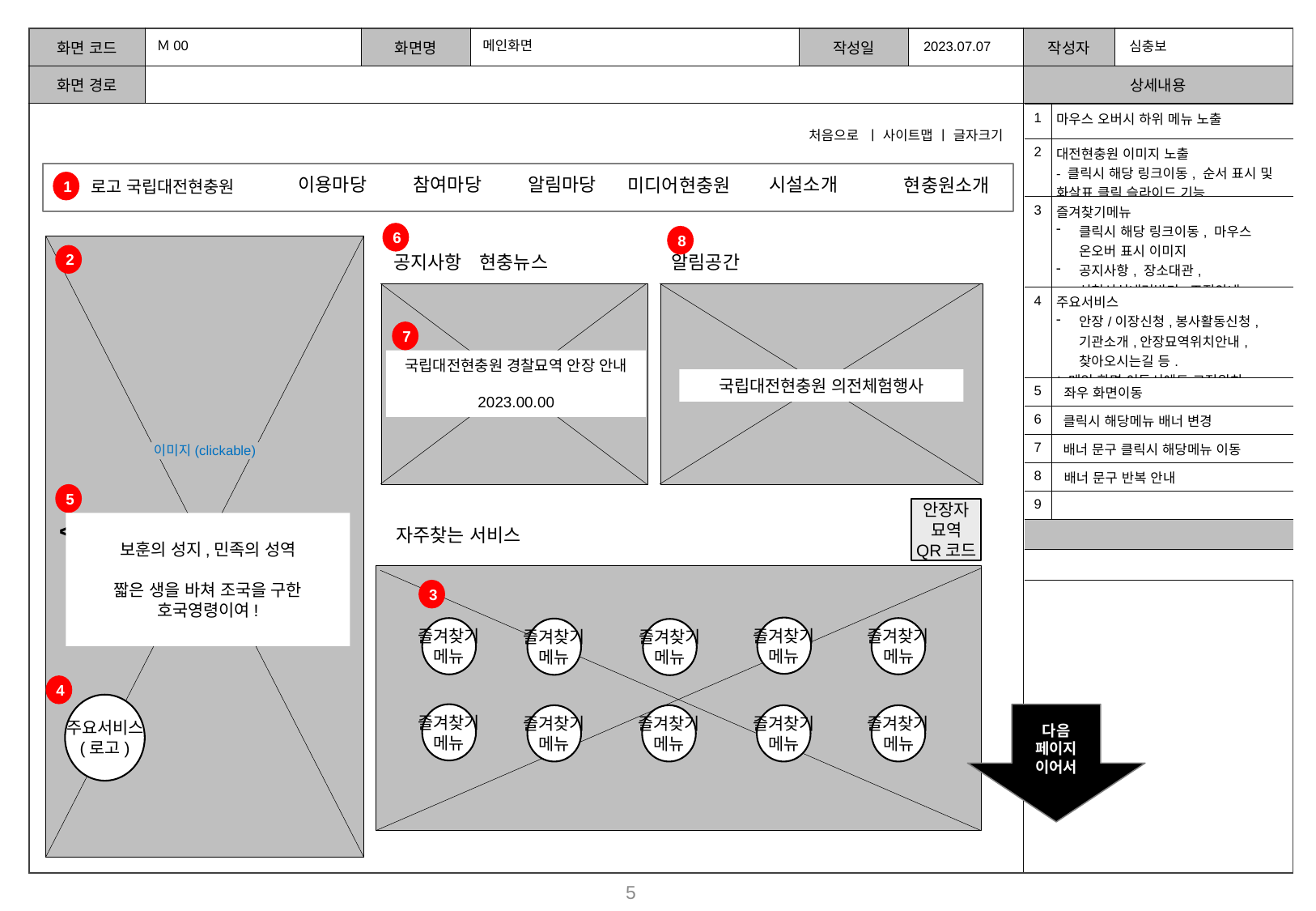

Ｍ00
메인화면
2023.07.07
심충보
| 1 | 마우스 오버시 하위 메뉴 노출 |
| --- | --- |
| 2 | 대전현충원 이미지 노출 - 클릭시 해당 링크이동, 순서 표시 및 화살표 클릭 슬라이드 기능 |
| 3 | 즐겨찾기메뉴 클릭시 해당 링크이동, 마우스 온오버 표시 이미지 공지사항, 장소대관,신청서식내려받기,조직안내 |
| 4 | 주요서비스 안장/이장신청,봉사활동신청,기관소개,안장묘역위치안내,찾아오시는길 등. \* 메인 화면 이동시에도 고정위치 |
| 5 | 좌우 화면이동 |
| 6 | 클릭시 해당메뉴 배너 변경 |
| 7 | 배너 문구 클릭시 해당메뉴 이동 |
| 8 | 배너 문구 반복 안내 |
| 9 |  |
|  |  |
|  |  |
처음으로  ㅣ 사이트맵 ㅣ 글자크기

이용마당
참여마당
알림마당
시설소개
미디어현충원
현충원소개
로고 국립대전현충원
1
6
8

이미지(clickable)
2
공지사항
현충뉴스
알림공간

이미지(clickable)

이미지(clickable)
7
국립대전현충원 경찰묘역 안장 안내

2023.00.00
국립대전현충원 의전체험행사
3
5
안장자
묘역
QR코드
〈
<

보훈의 성지,민족의 성역

짧은 생을 바쳐 조국을 구한 호국영령이여!

자주찾는 서비스

3
즐겨찾기
메뉴
즐겨찾기
메뉴
즐겨찾기
메뉴
즐겨찾기
메뉴
즐겨찾기
메뉴
4
주요서비스
(로고)
즐겨찾기
메뉴
다음
페이지
이어서
즐겨찾기
메뉴
즐겨찾기
메뉴
즐겨찾기
메뉴
즐겨찾기
메뉴